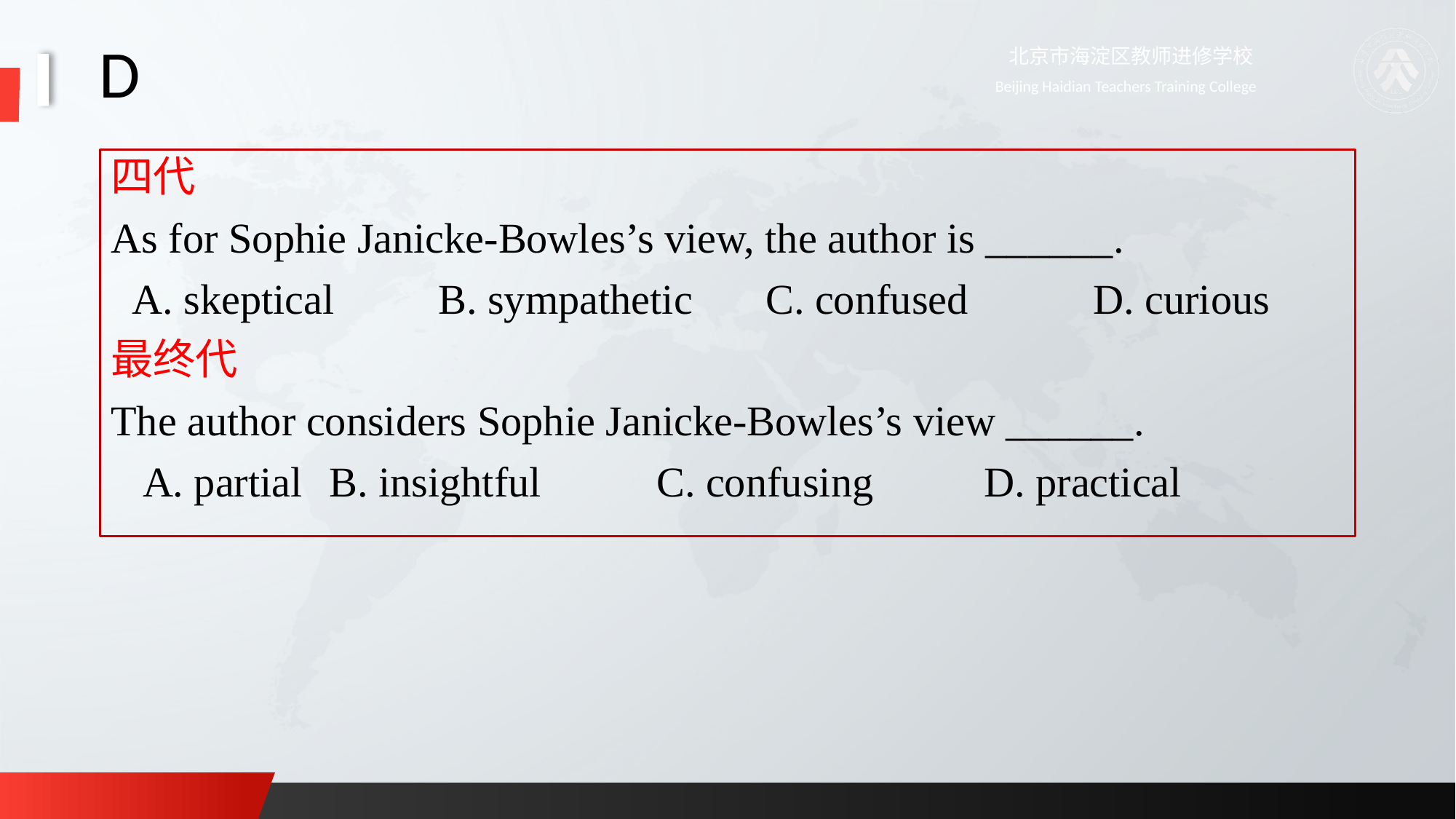

# D
四代
As for Sophie Janicke-Bowles’s view, the author is ______.
  A. skeptical	B. sympathetic 	C. confused		D. curious
最终代
The author considers Sophie Janicke-Bowles’s view ______.
   A. partial 	B. insightful		C. confusing		D. practical